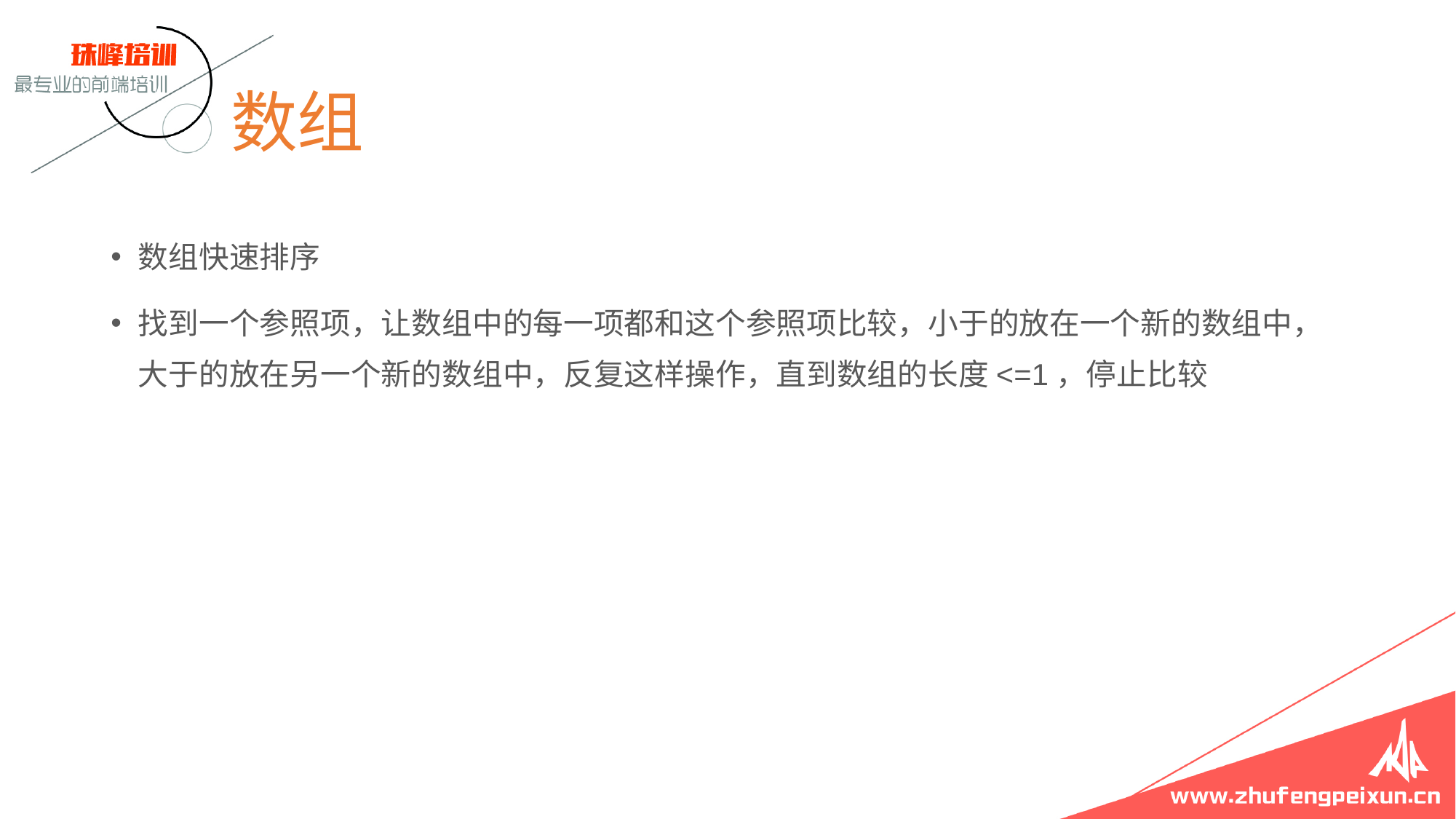

# 数组
数组快速排序
找到一个参照项，让数组中的每一项都和这个参照项比较，小于的放在一个新的数组中，大于的放在另一个新的数组中，反复这样操作，直到数组的长度<=1，停止比较